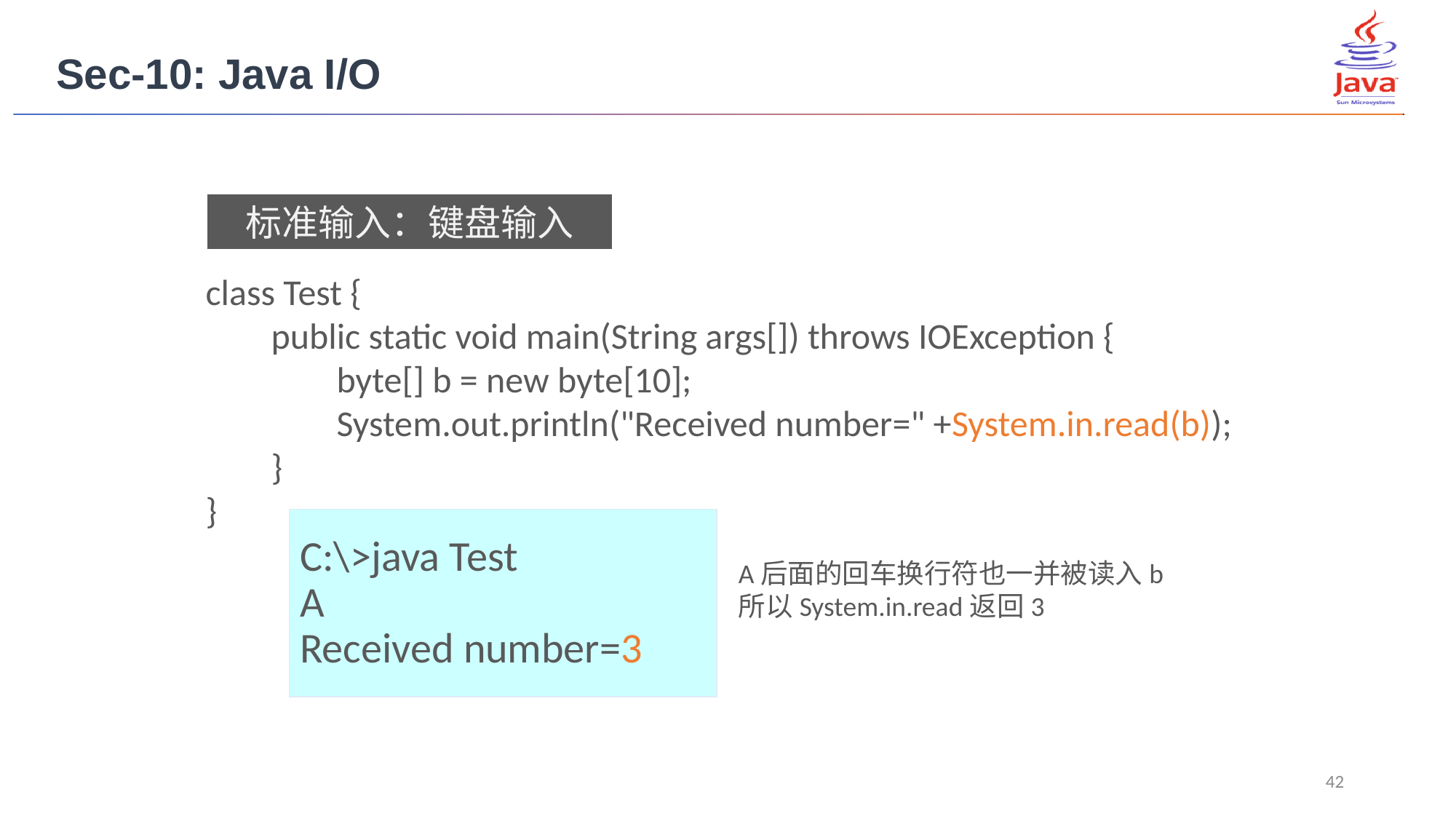

Sec-10: Java I/O
标准输入：键盘输入
class Test {
        public static void main(String args[]) throws IOException {
                byte[] b = new byte[10];
                System.out.println("Received number=" +System.in.read(b));
        }
}
C:\>java Test
A
Received number=3
A后面的回车换行符也一并被读入b
所以System.in.read返回3
42